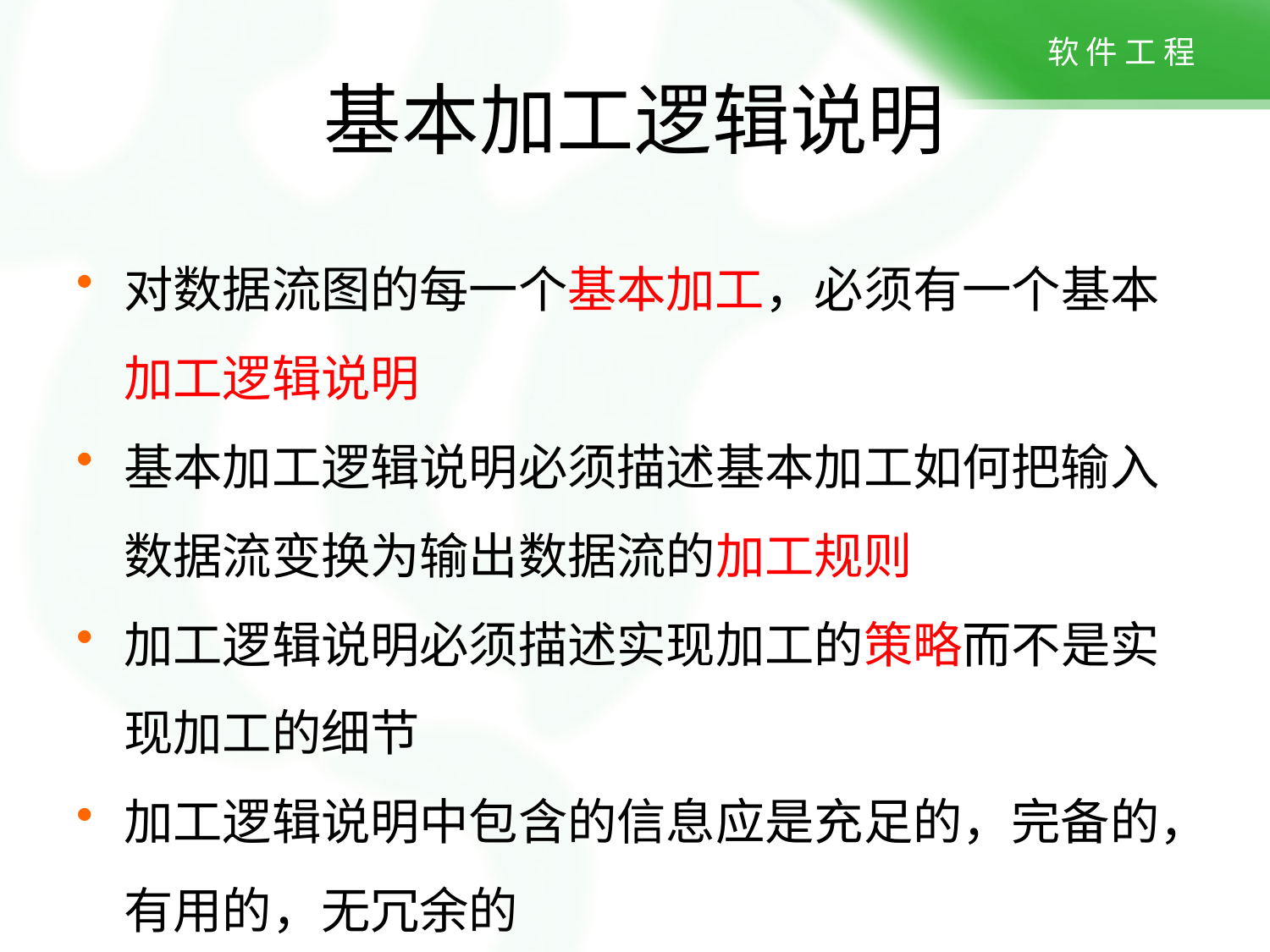

# 基本加工逻辑说明
对数据流图的每一个基本加工，必须有一个基本加工逻辑说明
基本加工逻辑说明必须描述基本加工如何把输入数据流变换为输出数据流的加工规则
加工逻辑说明必须描述实现加工的策略而不是实现加工的细节
加工逻辑说明中包含的信息应是充足的，完备的，有用的，无冗余的